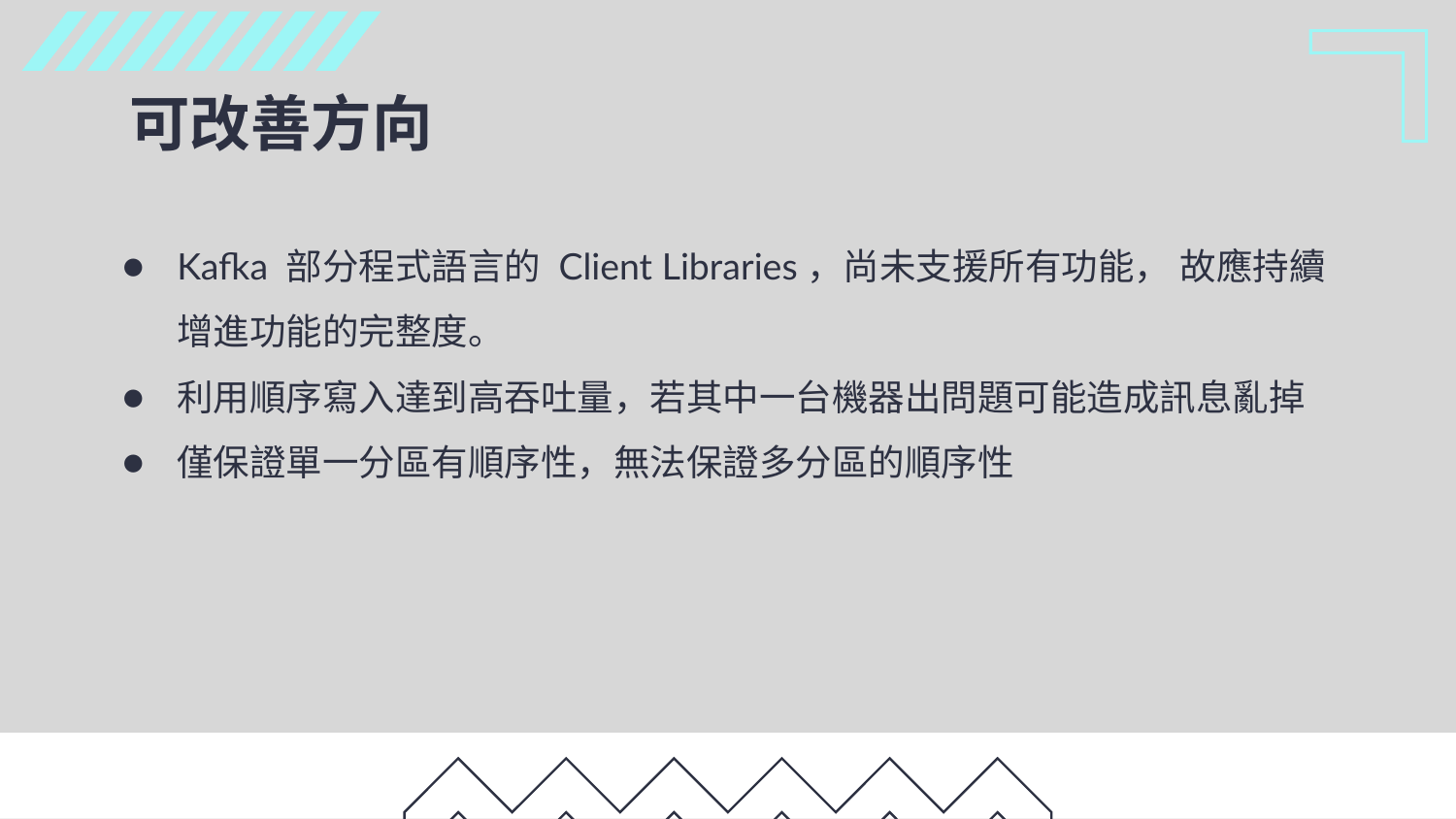

# 可改善方向
Kafka 部分程式語言的 Client Libraries，尚未支援所有功能， 故應持續增進功能的完整度。
利用順序寫入達到高吞吐量，若其中一台機器出問題可能造成訊息亂掉
僅保證單一分區有順序性，無法保證多分區的順序性